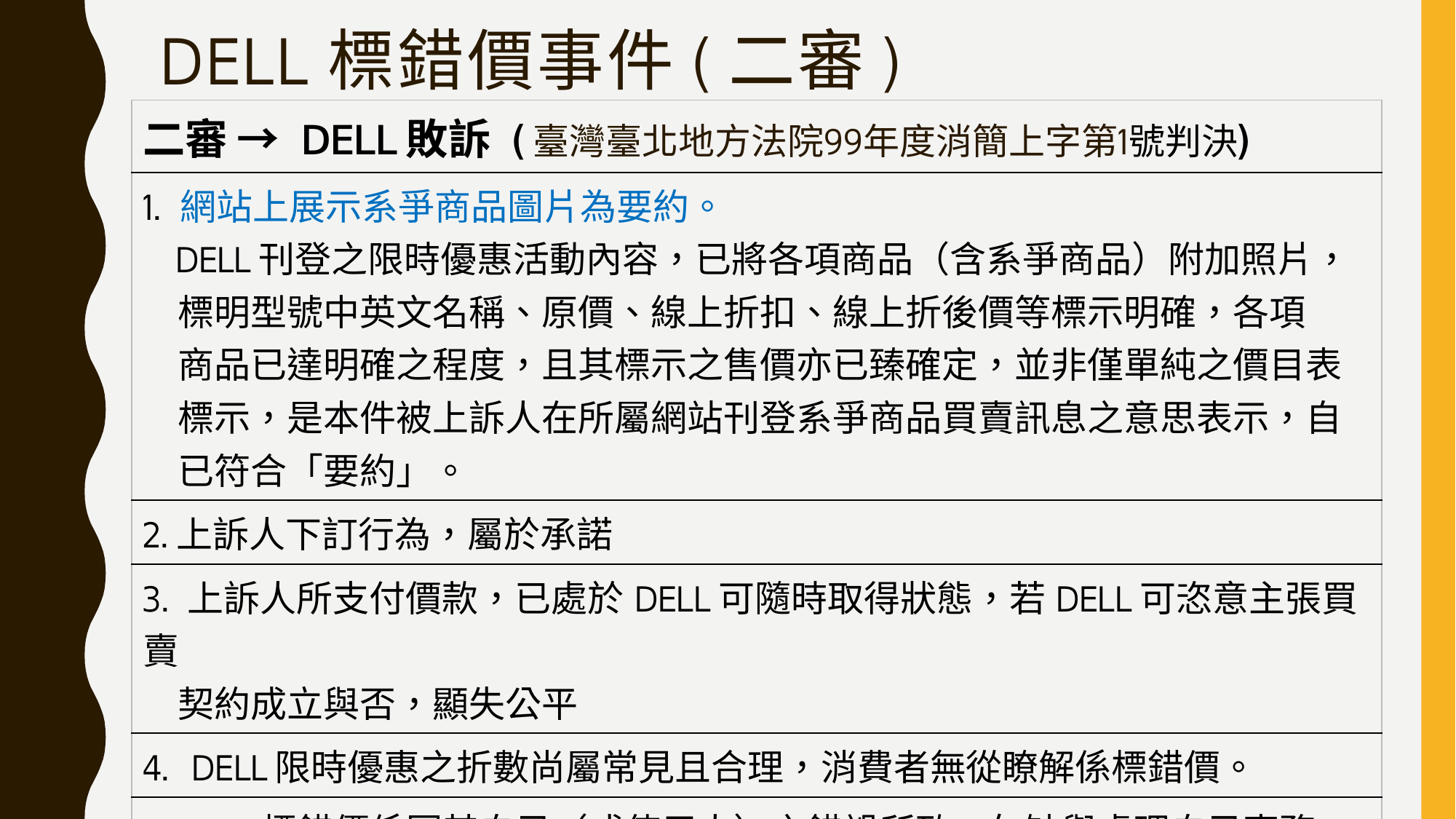

# DELL標錯價事件(二審)
| 二審 → DELL敗訴 (臺灣臺北地方法院99年度消簡上字第1號判決) |
| --- |
| 1. 網站上展示系爭商品圖片為要約。 DELL刊登之限時優惠活動內容，已將各項商品（含系爭商品）附加照片， 標明型號中英文名稱、原價、線上折扣、線上折後價等標示明確，各項 商品已達明確之程度，且其標示之售價亦已臻確定，並非僅單純之價目表 標示，是本件被上訴人在所屬網站刊登系爭商品買賣訊息之意思表示，自 已符合「要約」。 |
| 2.上訴人下訂行為，屬於承諾 |
| 3. 上訴人所支付價款，已處於DELL可隨時取得狀態，若DELL可恣意主張買賣 契約成立與否，顯失公平 |
| 4. DELL限時優惠之折數尚屬常見且合理，消費者無從瞭解係標錯價。 |
| 5. DELL標錯價係因其自己（或使用人）之錯誤所致，欠缺與處理自己事務一 般的注意義務，顯有過失，不得撤銷其錯誤意思表示。 |